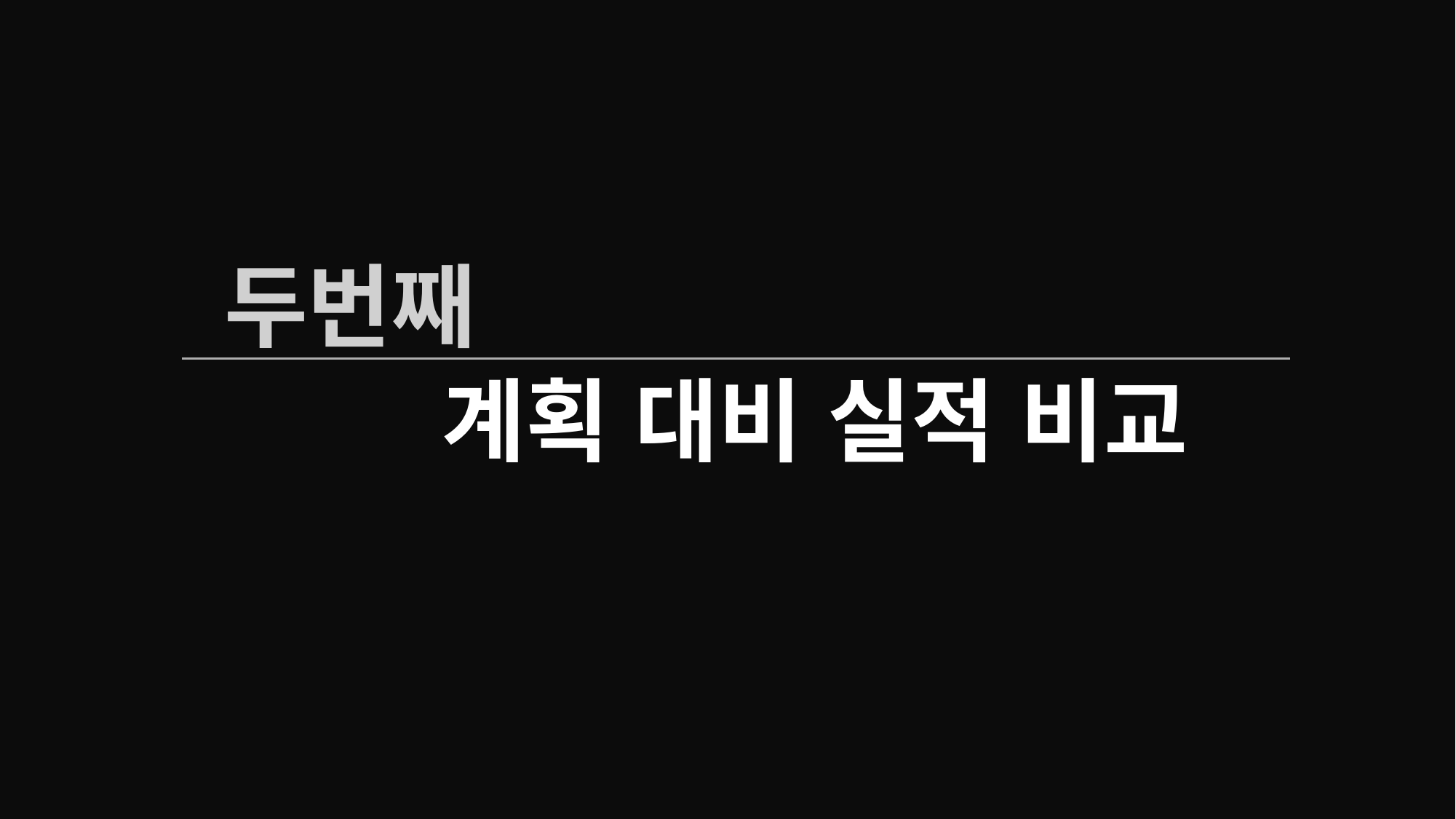

# ㅋ`
두번째
계획 대비 실적 비교